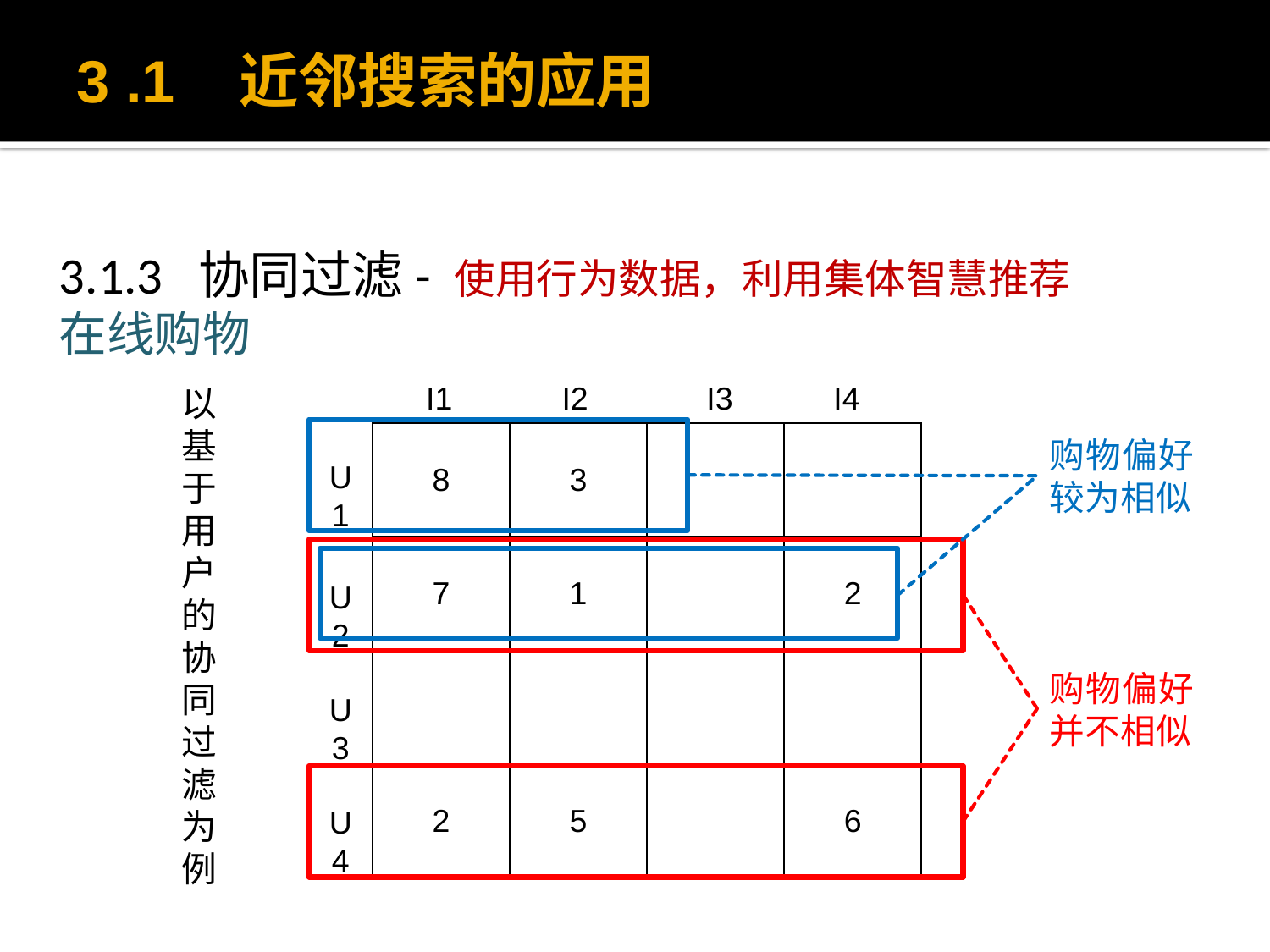

# 3 .1   近邻搜索的应用
3.1.3  协同过滤- 使用行为数据，利用集体智慧推荐
在线购物

I1
I2
I3
I4
以基于用户的协同过滤为例

| 8 | 3 |  |  |
| --- | --- | --- | --- |
| 7 | 1 |  | 2 |
|  |  |  |  |
| 2 | 5 |  | 6 |
购物偏好较为相似
U1

U2
购物偏好并不相似
U3

U4